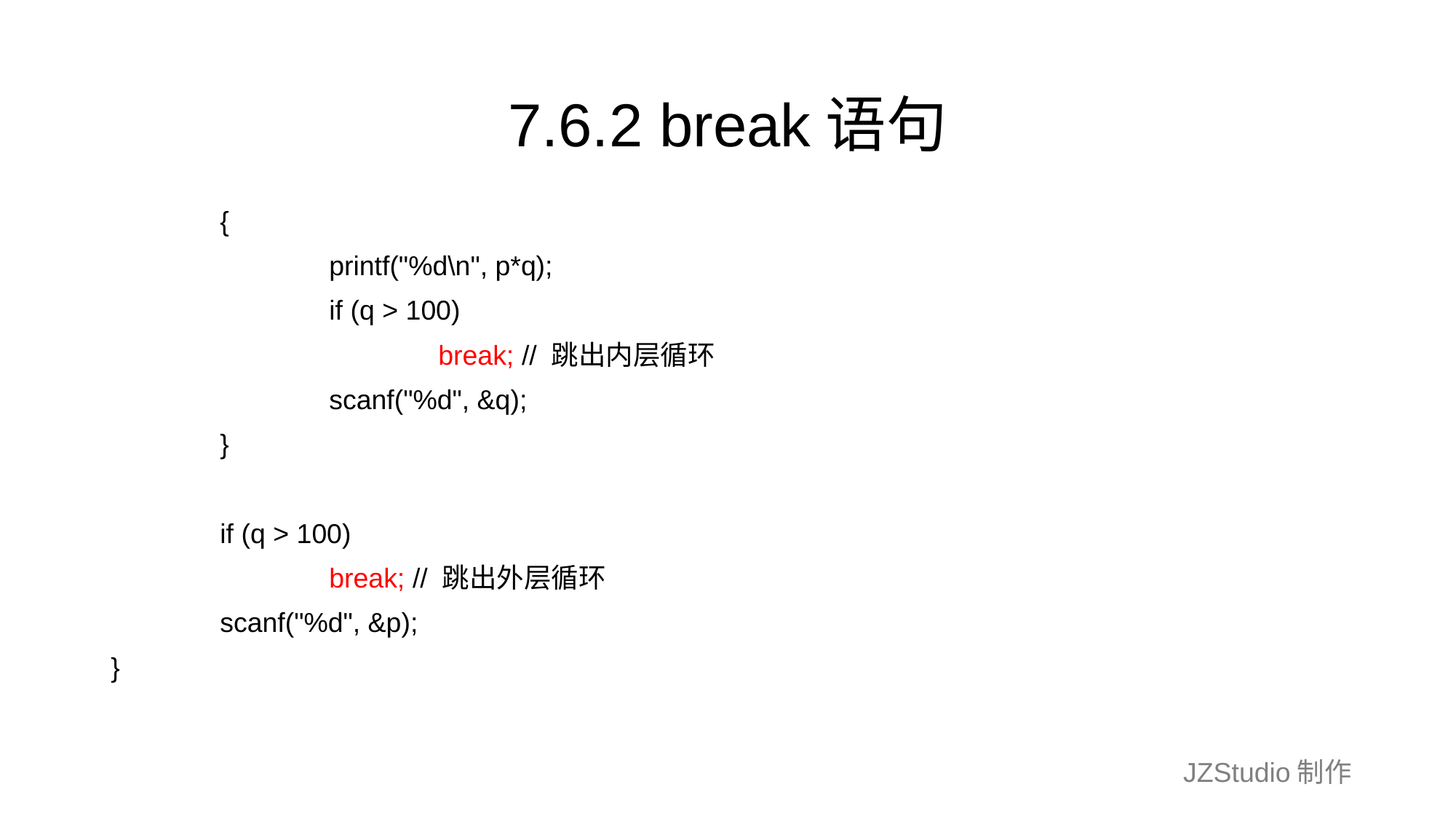

# 7.6.2 break语句
	{
		printf("%d\n", p*q);
		if (q > 100)
			break; // 跳出内层循环
		scanf("%d", &q);
	}

	if (q > 100)
		break; // 跳出外层循环
	scanf("%d", &p);
}